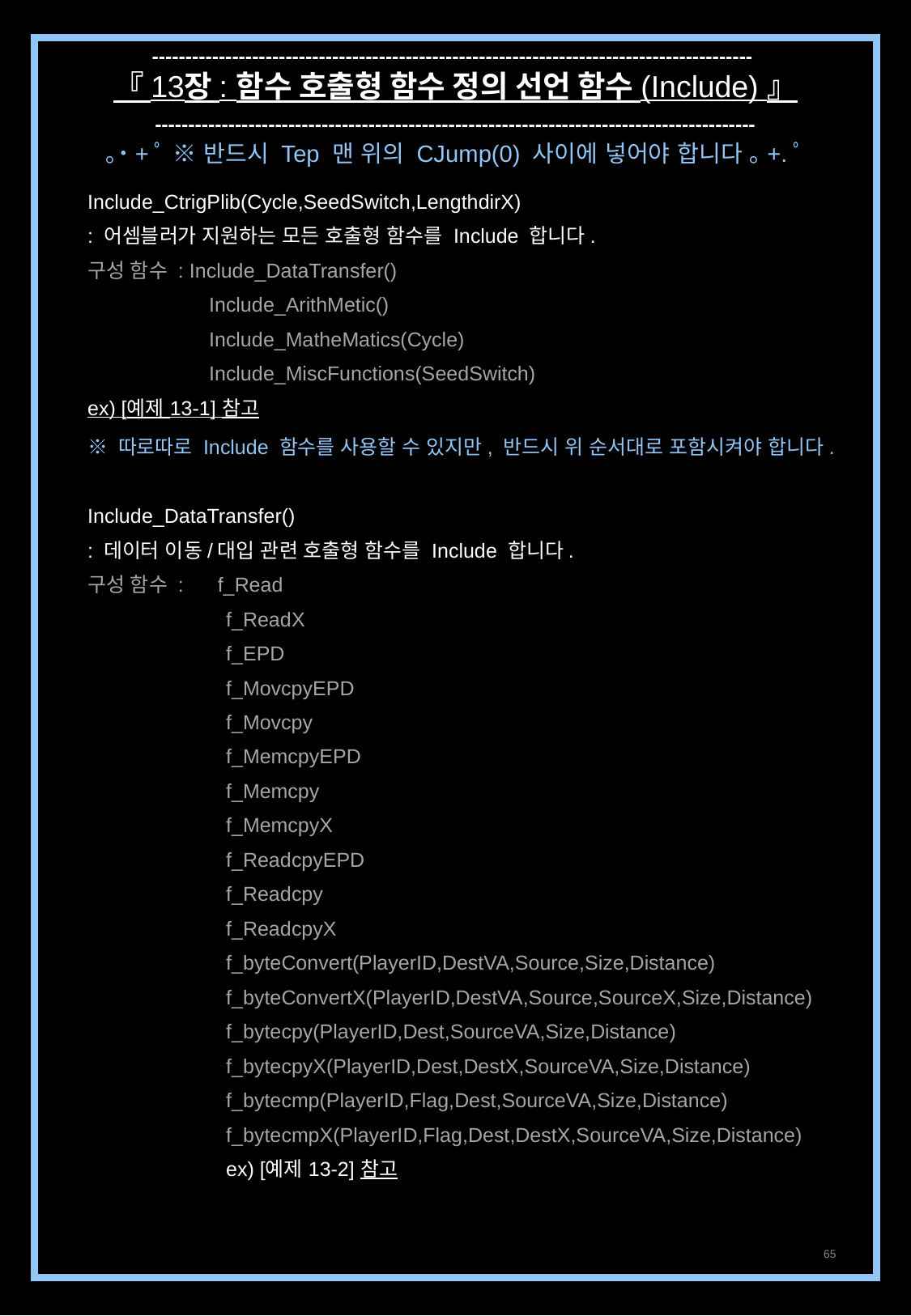

------------------------------------------------------------------------------------------
『 13장 : 함수 호출형 함수 정의 선언 함수 (Include) 』
------------------------------------------------------------------------------------------

｡˙+ﾟ ※ 반드시 Tep 맨 위의 CJump(0) 사이에 넣어야 합니다 ｡+.ﾟ
Include_CtrigPlib(Cycle,SeedSwitch,LengthdirX)
: 어셈블러가 지원하는 모든 호출형 함수를 Include 합니다.
구성 함수 : Include_DataTransfer()
	Include_ArithMetic()
	Include_MatheMatics(Cycle)
	Include_MiscFunctions(SeedSwitch)
ex) [예제 13-1] 참고
※ 따로따로 Include 함수를 사용할 수 있지만, 반드시 위 순서대로 포함시켜야 합니다.

Include_DataTransfer()
: 데이터 이동/대입 관련 호출형 함수를 Include 합니다.
구성 함수 :      f_Read
	   f_ReadX
	   f_EPD
	   f_MovcpyEPD
	   f_Movcpy
	   f_MemcpyEPD
	   f_Memcpy
	   f_MemcpyX
	   f_ReadcpyEPD
	   f_Readcpy
	   f_ReadcpyX
	   f_byteConvert(PlayerID,DestVA,Source,Size,Distance)
   f_byteConvertX(PlayerID,DestVA,Source,SourceX,Size,Distance)
   f_bytecpy(PlayerID,Dest,SourceVA,Size,Distance)
   f_bytecpyX(PlayerID,Dest,DestX,SourceVA,Size,Distance)
   f_bytecmp(PlayerID,Flag,Dest,SourceVA,Size,Distance)
   f_bytecmpX(PlayerID,Flag,Dest,DestX,SourceVA,Size,Distance)
   ex) [예제 13-2] 참고
65